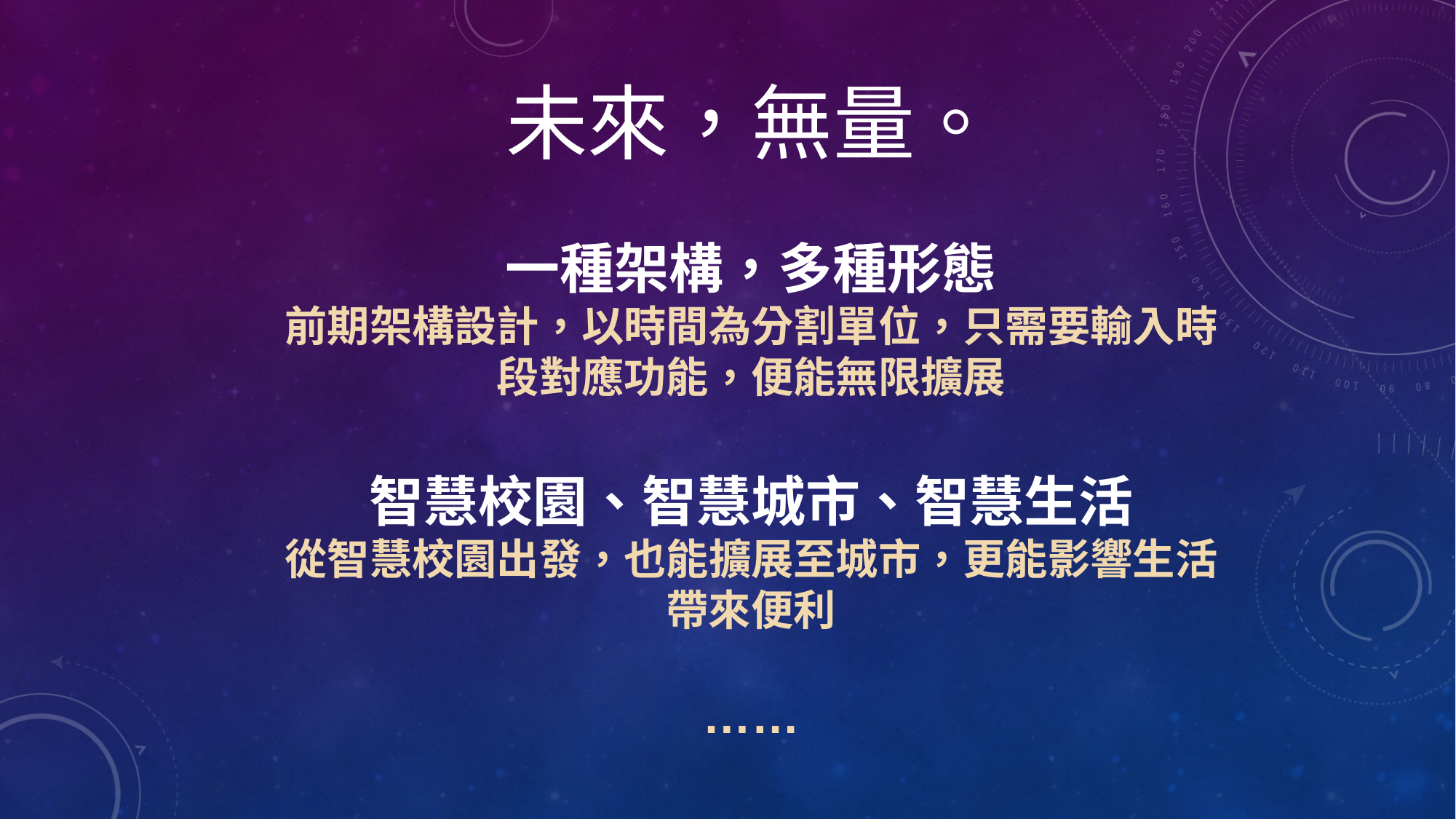

未來，無量。
一種架構，多種形態
前期架構設計，以時間為分割單位，只需要輸入時段對應功能，便能無限擴展

智慧校園、智慧城市、智慧生活
從智慧校園出發，也能擴展至城市，更能影響生活帶來便利

……